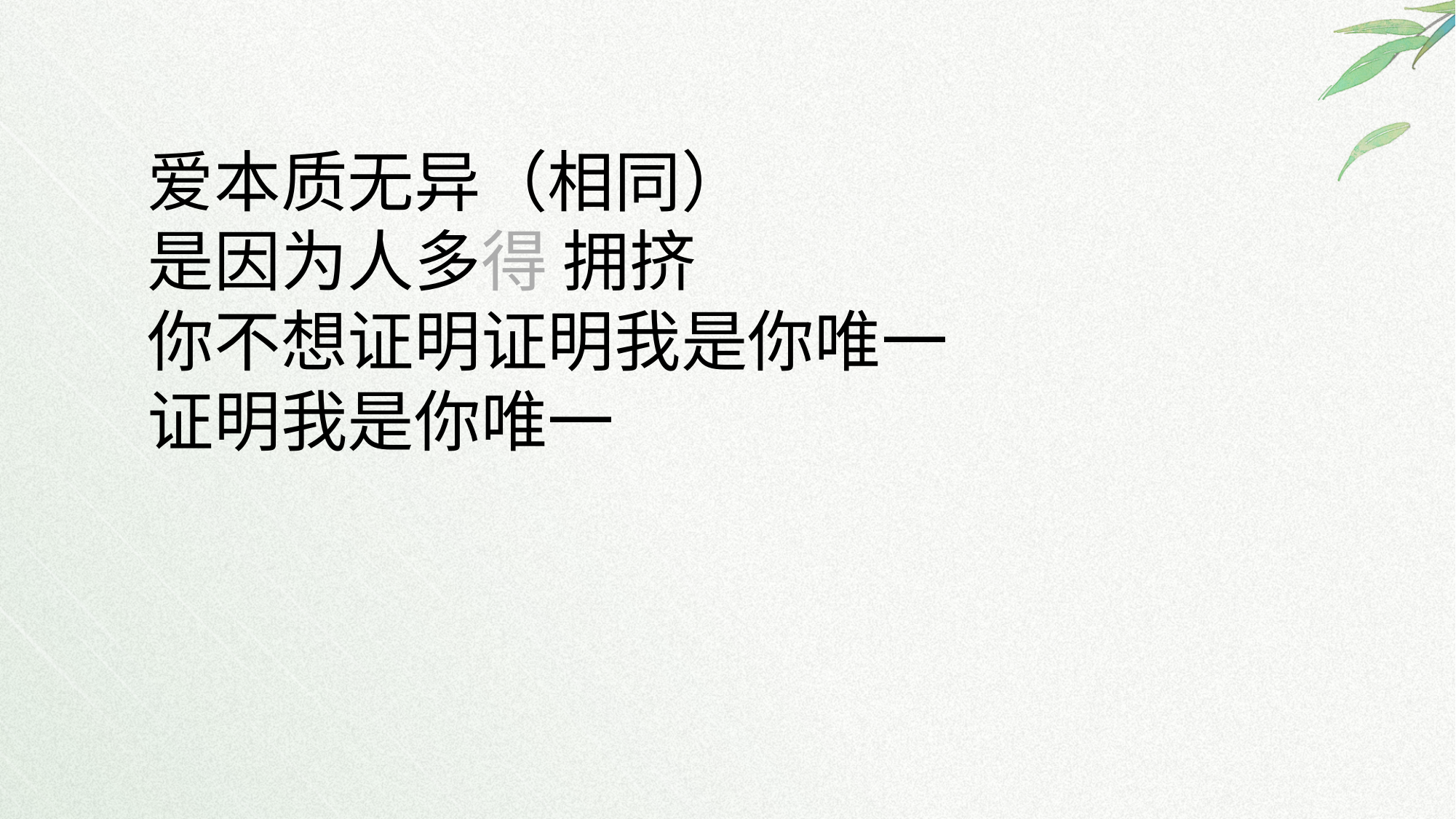

爱本质无异（相同）
是因为人多得 拥挤
你不想证明证明我是你唯一
证明我是你唯一